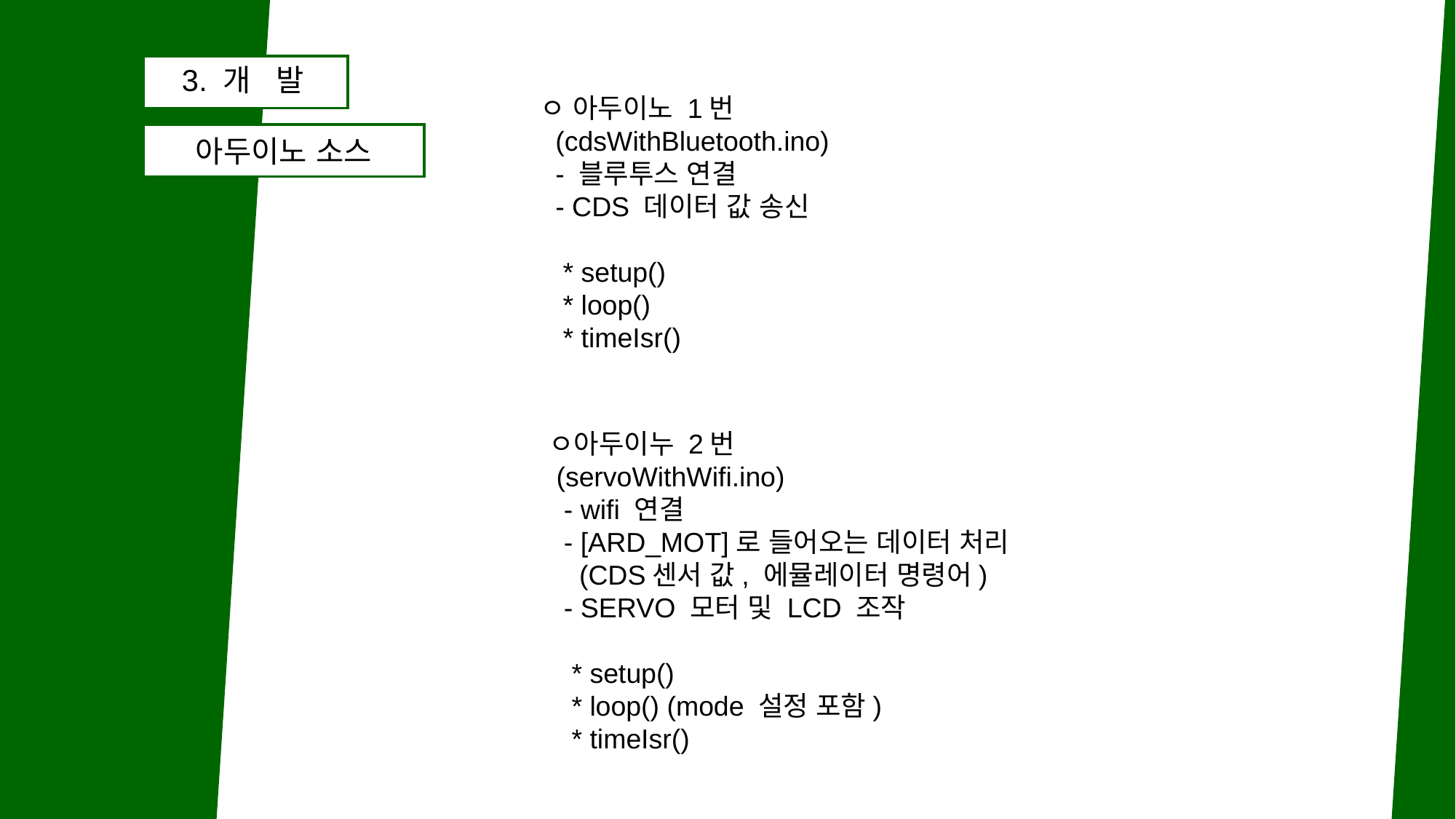

3. 개   발
ㅇ 아두이노 1번
  (cdsWithBluetooth.ino)
  - 블루투스 연결
  - CDS 데이터 값 송신

   * setup()
   * loop()
   * timeIsr()
아두이노 소스

ㅇ아두이누 2번
 (servoWithWifi.ino)
  - wifi 연결
  - [ARD_MOT]로 들어오는 데이터 처리
    (CDS센서 값, 에뮬레이터 명령어)
  - SERVO 모터 및 LCD 조작

   * setup()
   * loop() (mode 설정 포함)
   * timeIsr()